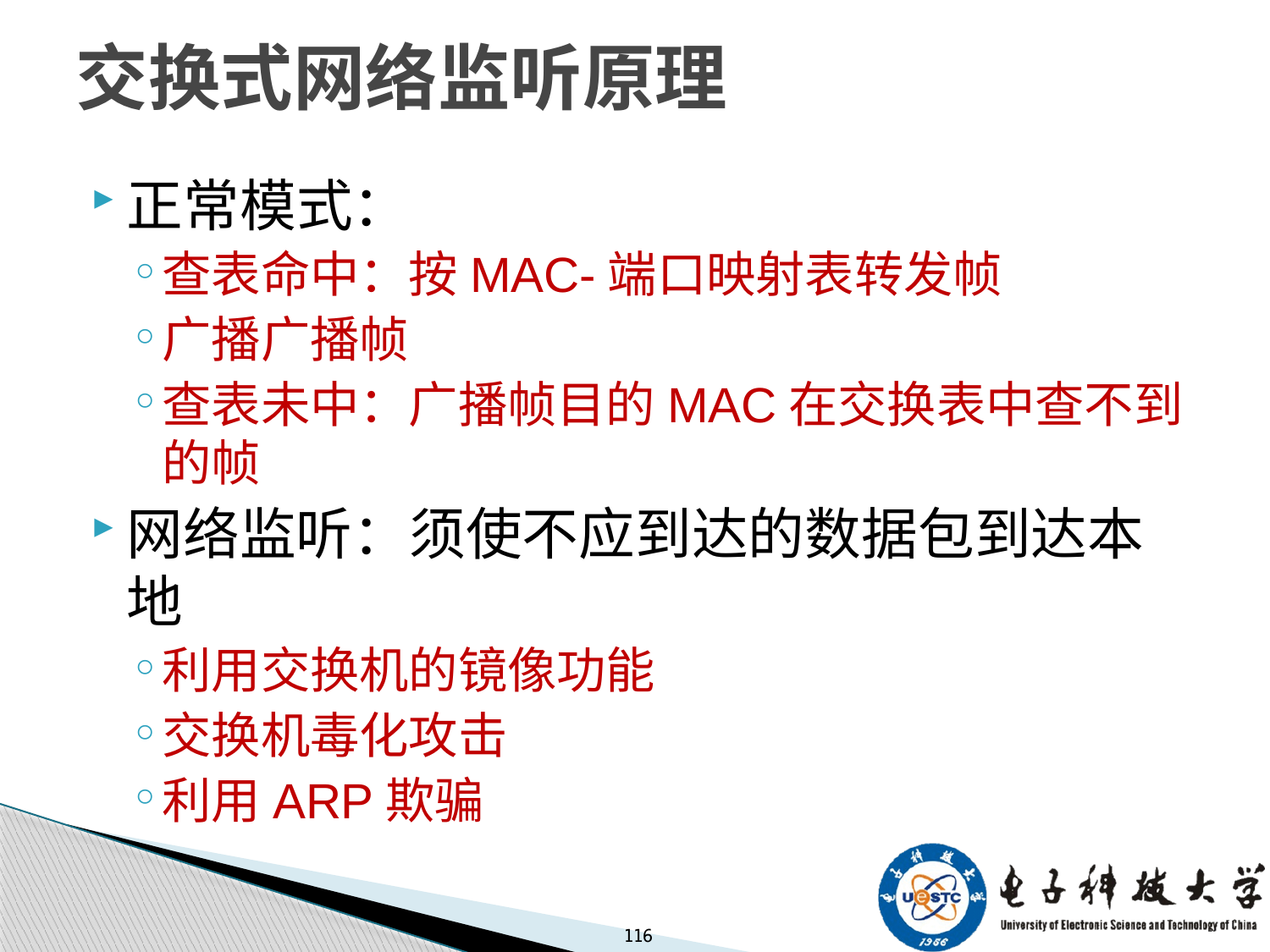

# 交换式网络监听原理
正常模式：
查表命中：按MAC-端口映射表转发帧
广播广播帧
查表未中：广播帧目的MAC在交换表中查不到的帧
网络监听：须使不应到达的数据包到达本地
利用交换机的镜像功能
交换机毒化攻击
利用ARP欺骗
116